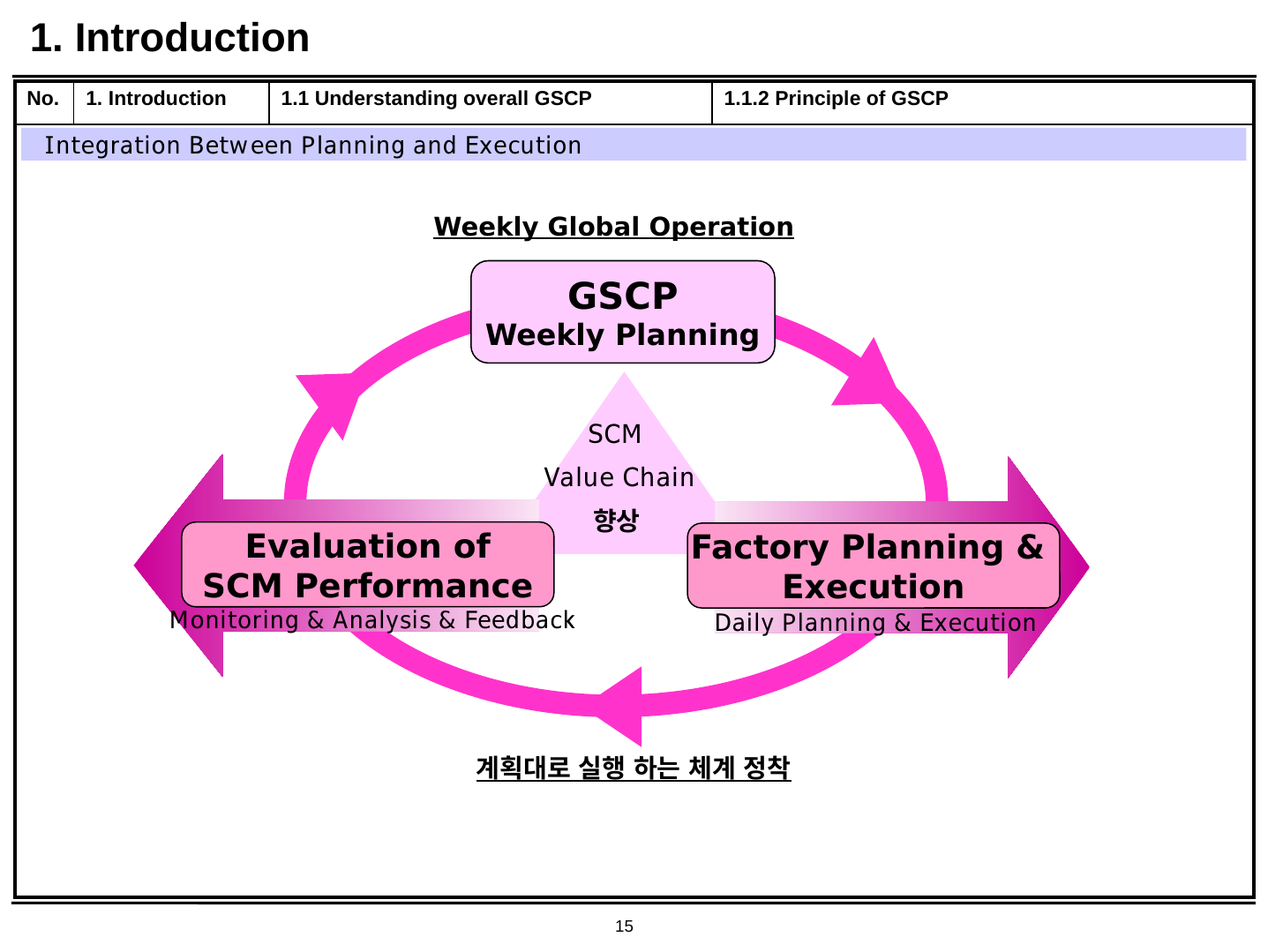

# 1. Introduction
| No. | 1. Introduction | 1.1 Understanding overall GSCP | 1.1.2 Principle of GSCP |
| --- | --- | --- | --- |
|  |  |  |  |
Integration Between Planning and Execution
Weekly Global Operation
GSCP
Weekly Planning

SCM
Value Chain
향상

Evaluation of
SCM Performance
Factory Planning &
Execution
Monitoring & Analysis & Feedback
Daily Planning & Execution

계획대로 실행 하는 체계 정착
15